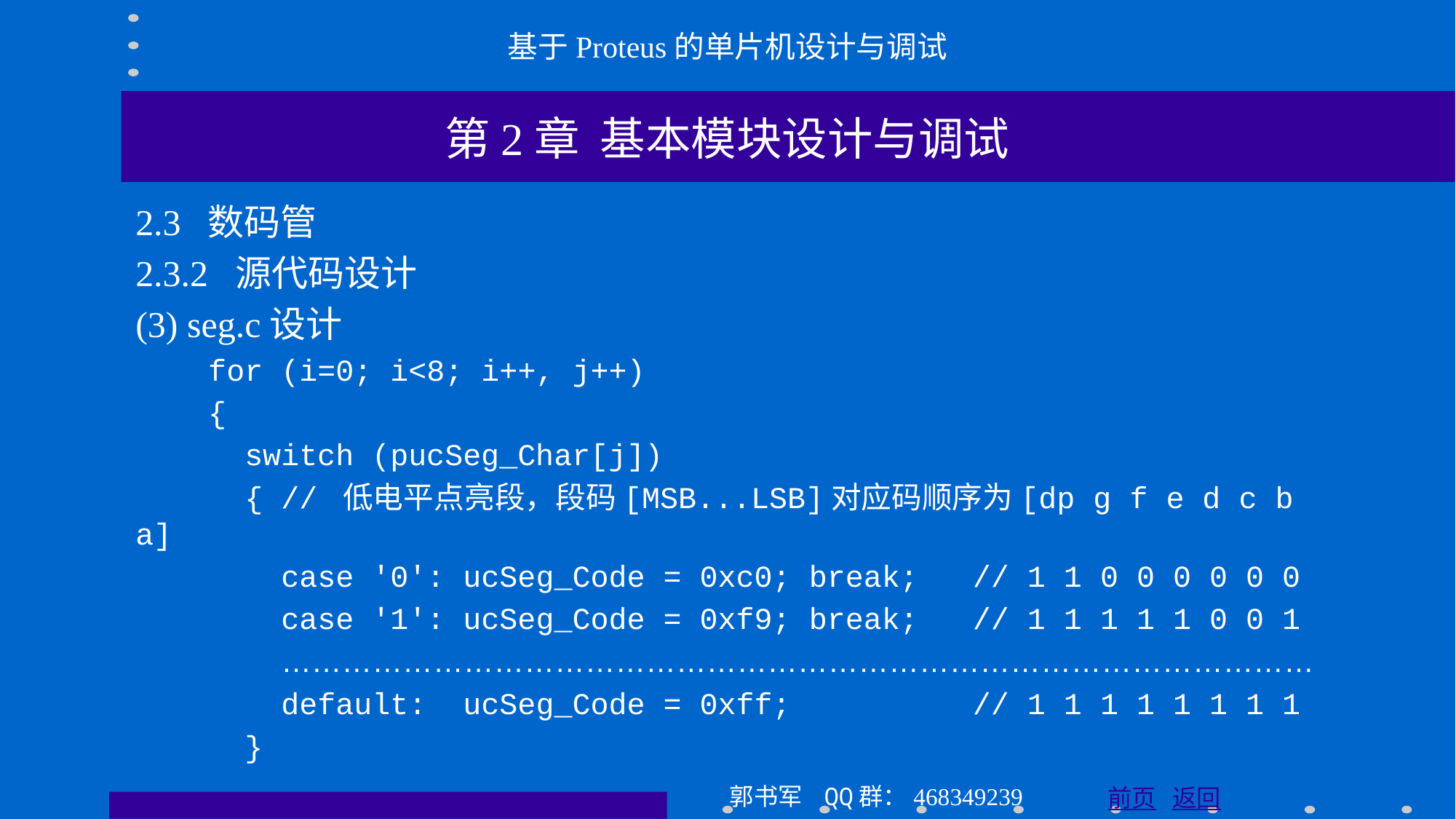

基于Proteus的单片机设计与调试
第2章  基本模块设计与调试
2.3  数码管
2.3.2  源代码设计
(3) seg.c设计
    for (i=0; i<8; i++, j++)
    {
      switch (pucSeg_Char[j])
      { // 低电平点亮段，段码[MSB...LSB]对应码顺序为[dp g f e d c b a]
        case '0': ucSeg_Code = 0xc0; break;   // 1 1 0 0 0 0 0 0
        case '1': ucSeg_Code = 0xf9; break;   // 1 1 1 1 1 0 0 1
        …………………………………………………………………………………………
        default:  ucSeg_Code = 0xff;          // 1 1 1 1 1 1 1 1
      }

郭书军   QQ群：468349239
前页   返回